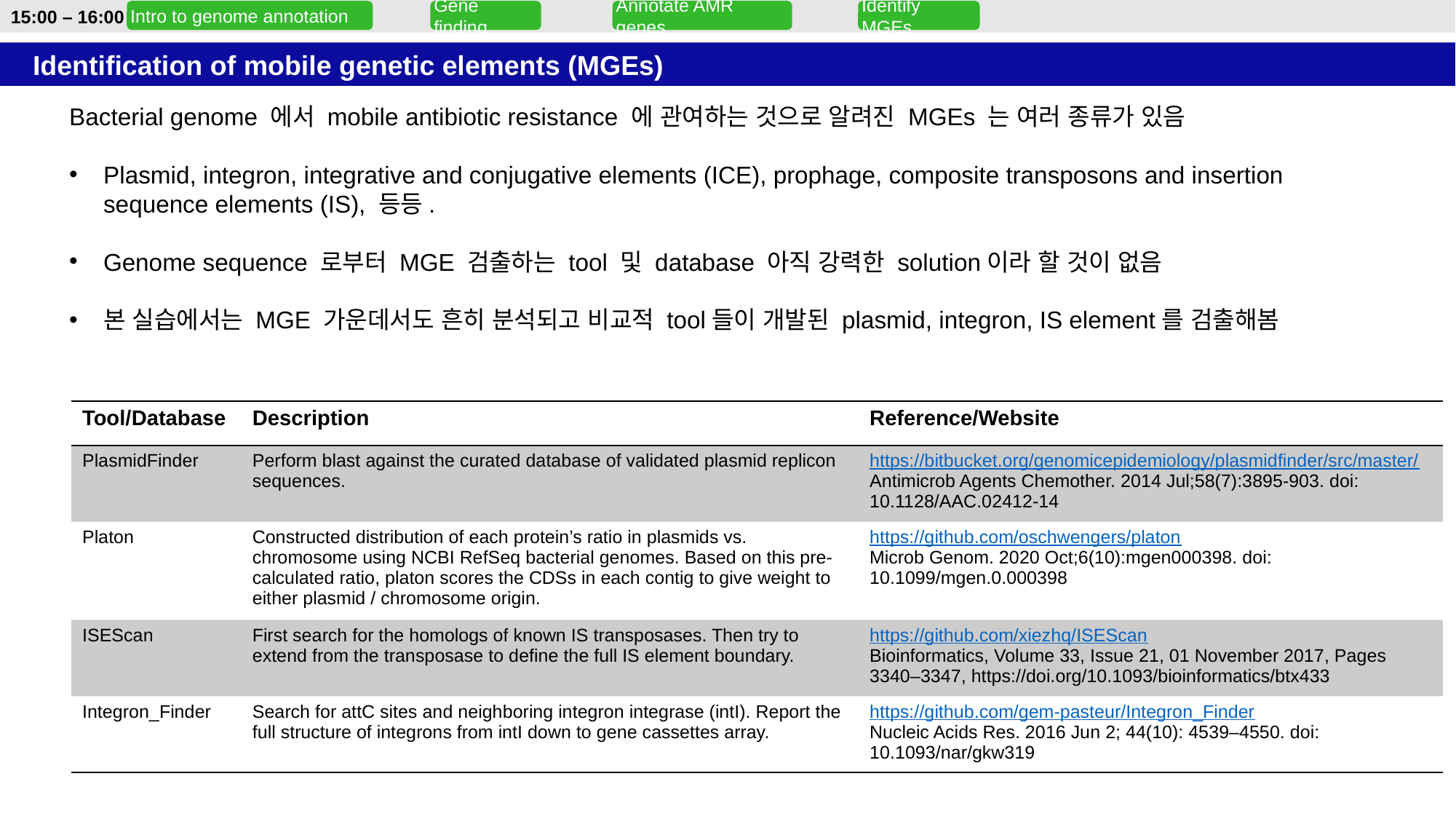

15:00 – 16:00
Gene finding
Annotate AMR genes
Intro to genome annotation
Identify MGEs
Identification of mobile genetic elements (MGEs)
Bacterial genome 에서 mobile antibiotic resistance 에 관여하는 것으로 알려진 MGEs 는 여러 종류가 있음

Plasmid, integron, integrative and conjugative elements (ICE), prophage, composite transposons and insertion sequence elements (IS), 등등.

Genome sequence 로부터 MGE 검출하는 tool 및 database 아직 강력한 solution이라 할 것이 없음

본 실습에서는 MGE 가운데서도 흔히 분석되고 비교적 tool들이 개발된 plasmid, integron, IS element를 검출해봄

| Tool/Database | Description | Reference/Website |
| --- | --- | --- |
| PlasmidFinder | Perform blast against the curated database of validated plasmid replicon sequences. | https://bitbucket.org/genomicepidemiology/plasmidfinder/src/master/ Antimicrob Agents Chemother. 2014 Jul;58(7):3895-903. doi: 10.1128/AAC.02412-14 |
| Platon | Constructed distribution of each protein’s ratio in plasmids vs. chromosome using NCBI RefSeq bacterial genomes. Based on this pre-calculated ratio, platon scores the CDSs in each contig to give weight to either plasmid / chromosome origin. | https://github.com/oschwengers/platon Microb Genom. 2020 Oct;6(10):mgen000398. doi: 10.1099/mgen.0.000398 |
| ISEScan | First search for the homologs of known IS transposases. Then try to extend from the transposase to define the full IS element boundary. | https://github.com/xiezhq/ISEScan Bioinformatics, Volume 33, Issue 21, 01 November 2017, Pages 3340–3347, https://doi.org/10.1093/bioinformatics/btx433 |
| Integron\_Finder | Search for attC sites and neighboring integron integrase (intI). Report the full structure of integrons from intI down to gene cassettes array. | https://github.com/gem-pasteur/Integron\_Finder Nucleic Acids Res. 2016 Jun 2; 44(10): 4539–4550. doi: 10.1093/nar/gkw319 |